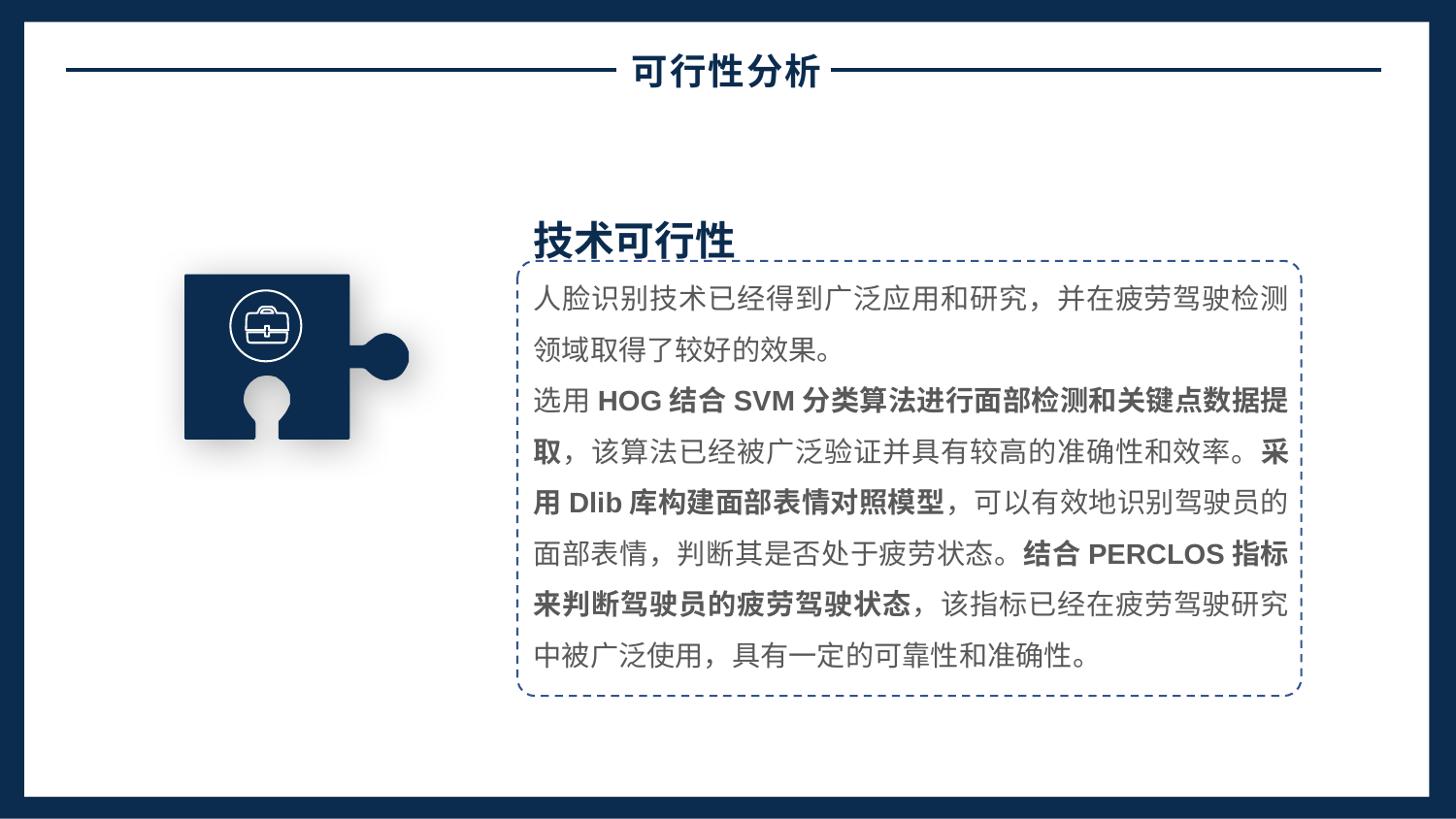

可行性分析
技术可行性
人脸识别技术已经得到广泛应用和研究，并在疲劳驾驶检测领域取得了较好的效果。
选用HOG结合SVM分类算法进行面部检测和关键点数据提取，该算法已经被广泛验证并具有较高的准确性和效率。采用Dlib库构建面部表情对照模型，可以有效地识别驾驶员的面部表情，判断其是否处于疲劳状态。结合PERCLOS指标来判断驾驶员的疲劳驾驶状态，该指标已经在疲劳驾驶研究中被广泛使用，具有一定的可靠性和准确性。